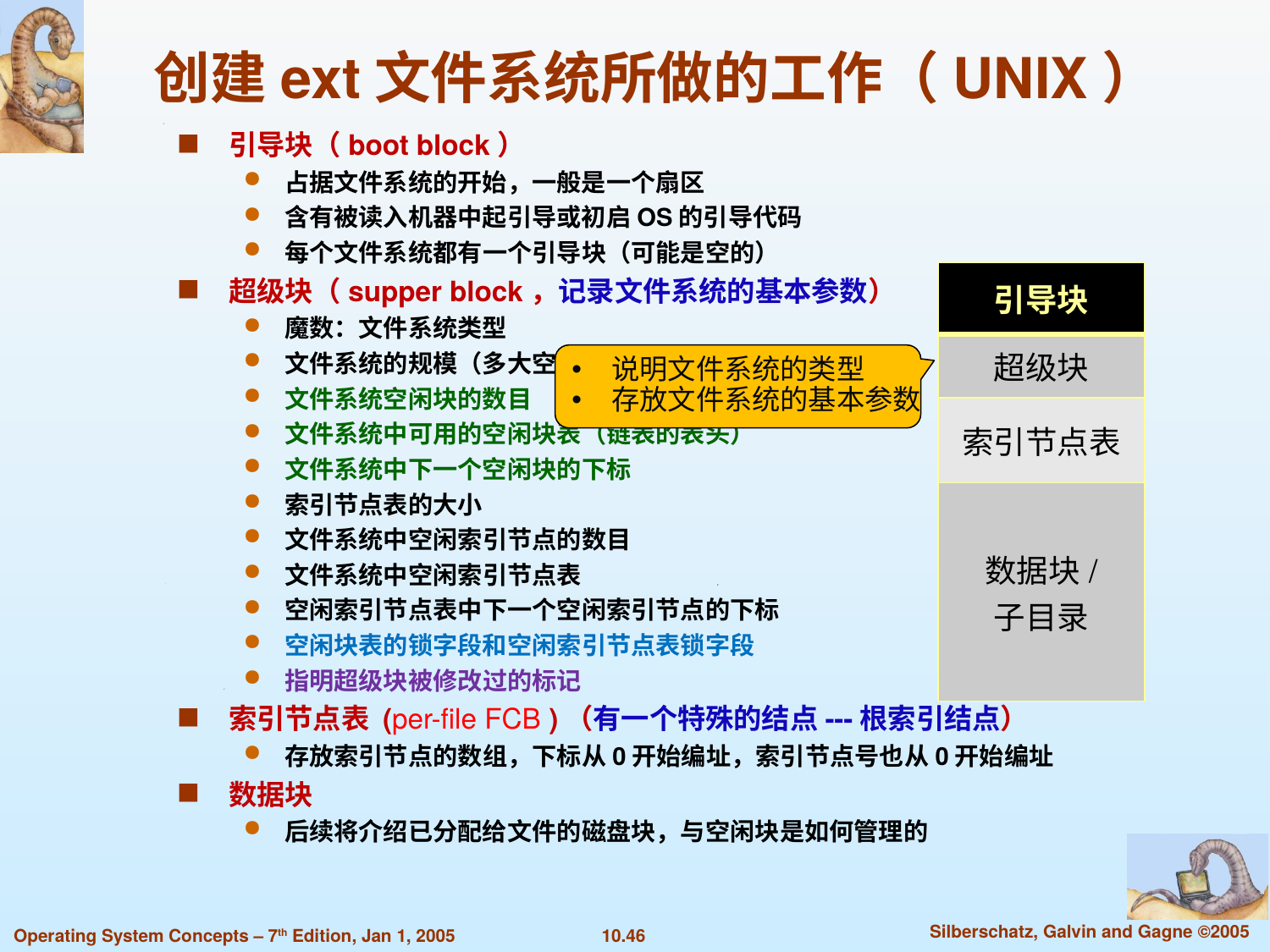

创建ext文件系统所做的工作（UNIX）
引导块（boot block）
占据文件系统的开始，一般是一个扇区
含有被读入机器中起引导或初启OS的引导代码
每个文件系统都有一个引导块（可能是空的）
超级块（supper block，记录文件系统的基本参数）
魔数：文件系统类型
文件系统的规模（多大空间，数据块数量）
文件系统空闲块的数目
文件系统中可用的空闲块表（链表的表头）
文件系统中下一个空闲块的下标
索引节点表的大小
文件系统中空闲索引节点的数目
文件系统中空闲索引节点表
空闲索引节点表中下一个空闲索引节点的下标
空闲块表的锁字段和空闲索引节点表锁字段
指明超级块被修改过的标记
索引节点表 (per-file FCB )（有一个特殊的结点---根索引结点）
存放索引节点的数组，下标从0开始编址，索引节点号也从0开始编址
数据块
后续将介绍已分配给文件的磁盘块，与空闲块是如何管理的
| 引导块 |
| --- |
| 超级块 |
| 索引节点表 |
| 数据块/ 子目录 |
说明文件系统的类型
存放文件系统的基本参数